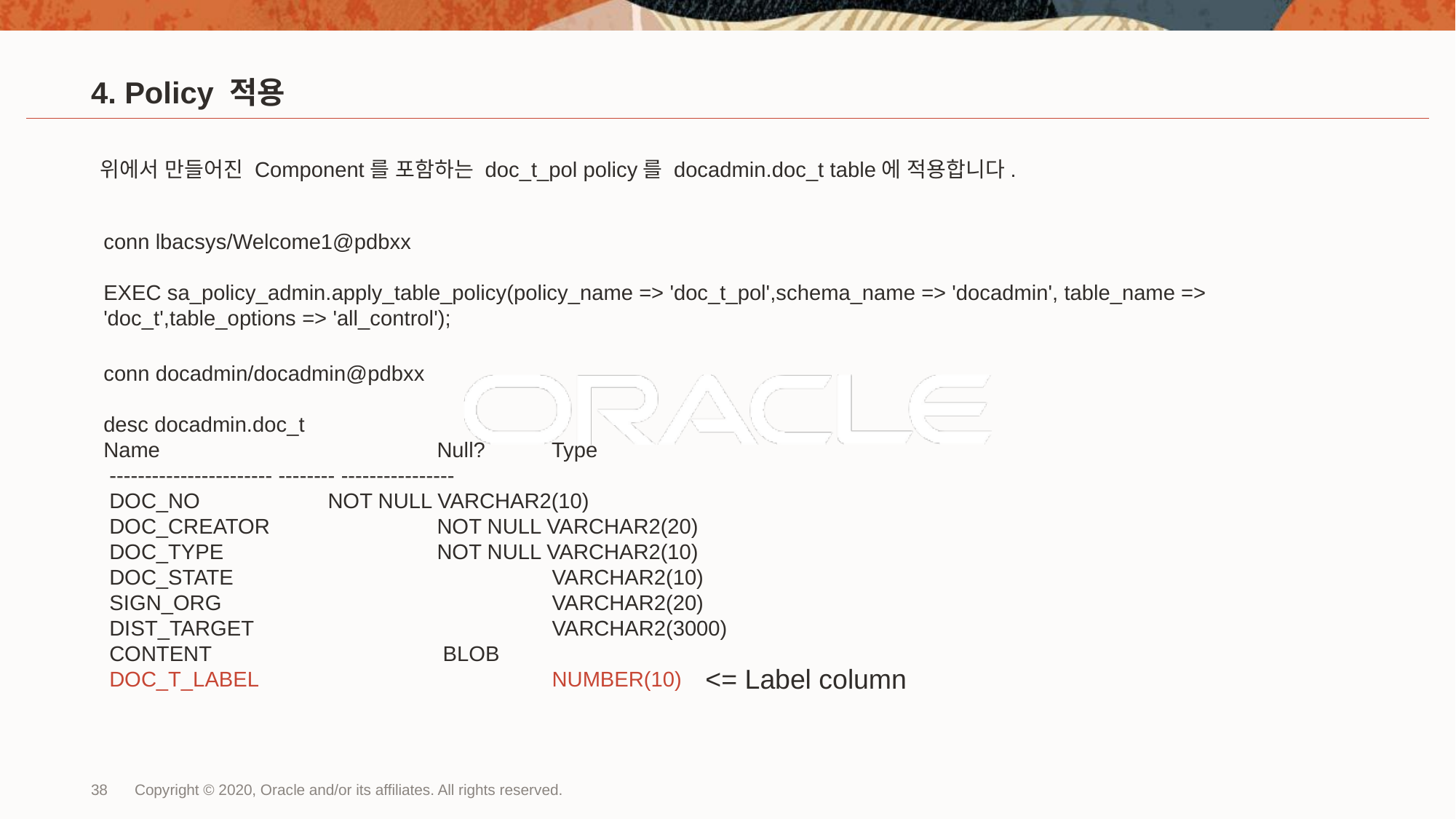

# 4. Policy 적용
위에서 만들어진 Component를 포함하는 doc_t_pol policy를 docadmin.doc_t table에 적용합니다.

conn lbacsys/Welcome1@pdbxx

EXEC sa_policy_admin.apply_table_policy(policy_name => 'doc_t_pol',schema_name => 'docadmin', table_name => 'doc_t',table_options => 'all_control');
conn docadmin/docadmin@pdbxx

desc docadmin.doc_t
Name			 Null?	  Type
 ----------------------- -------- ----------------
 DOC_NO 		 NOT NULL VARCHAR2(10)
 DOC_CREATOR		 NOT NULL VARCHAR2(20)
 DOC_TYPE		 NOT NULL VARCHAR2(10)
 DOC_STATE			  VARCHAR2(10)
 SIGN_ORG			  VARCHAR2(20)
 DIST_TARGET			  VARCHAR2(3000)
 CONTENT			  BLOB
 DOC_T_LABEL			  NUMBER(10)
<= Label column
38
Copyright © 2020, Oracle and/or its affiliates. All rights reserved.